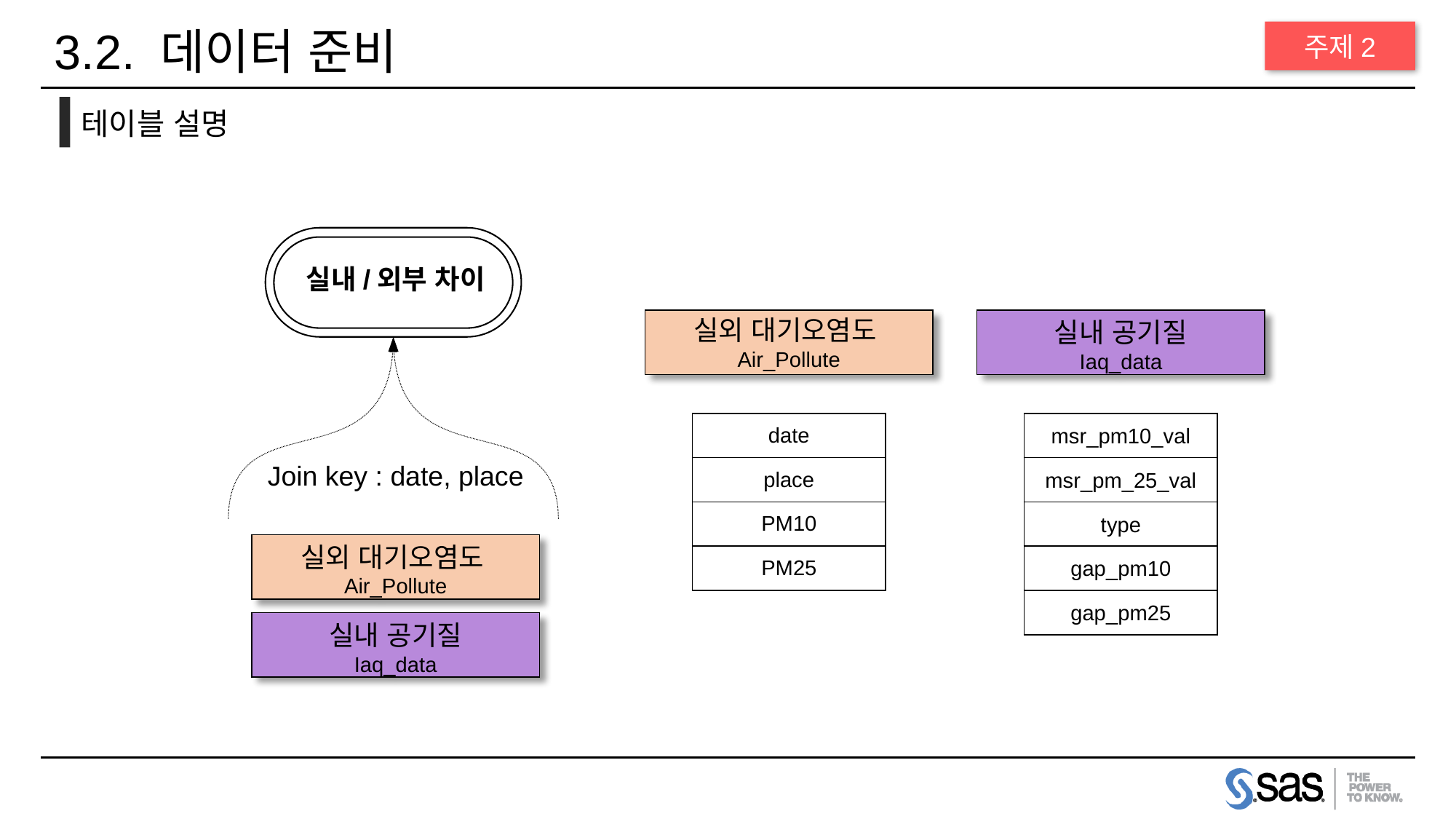

3.2. 데이터 준비
주제2

테이블 설명

실내/외부 차이
Join key : date, place
실내 공기질
Iaq_data
실외 대기오염도
Air_Pollute
| date |
| --- |
| place |
| PM10 |
| PM25 |
| msr\_pm10\_val |
| --- |
| msr\_pm\_25\_val |
| type |
| gap\_pm10 |
| gap\_pm25 |

실외 대기오염도Air_Pollute
실내 공기질
Iaq_data